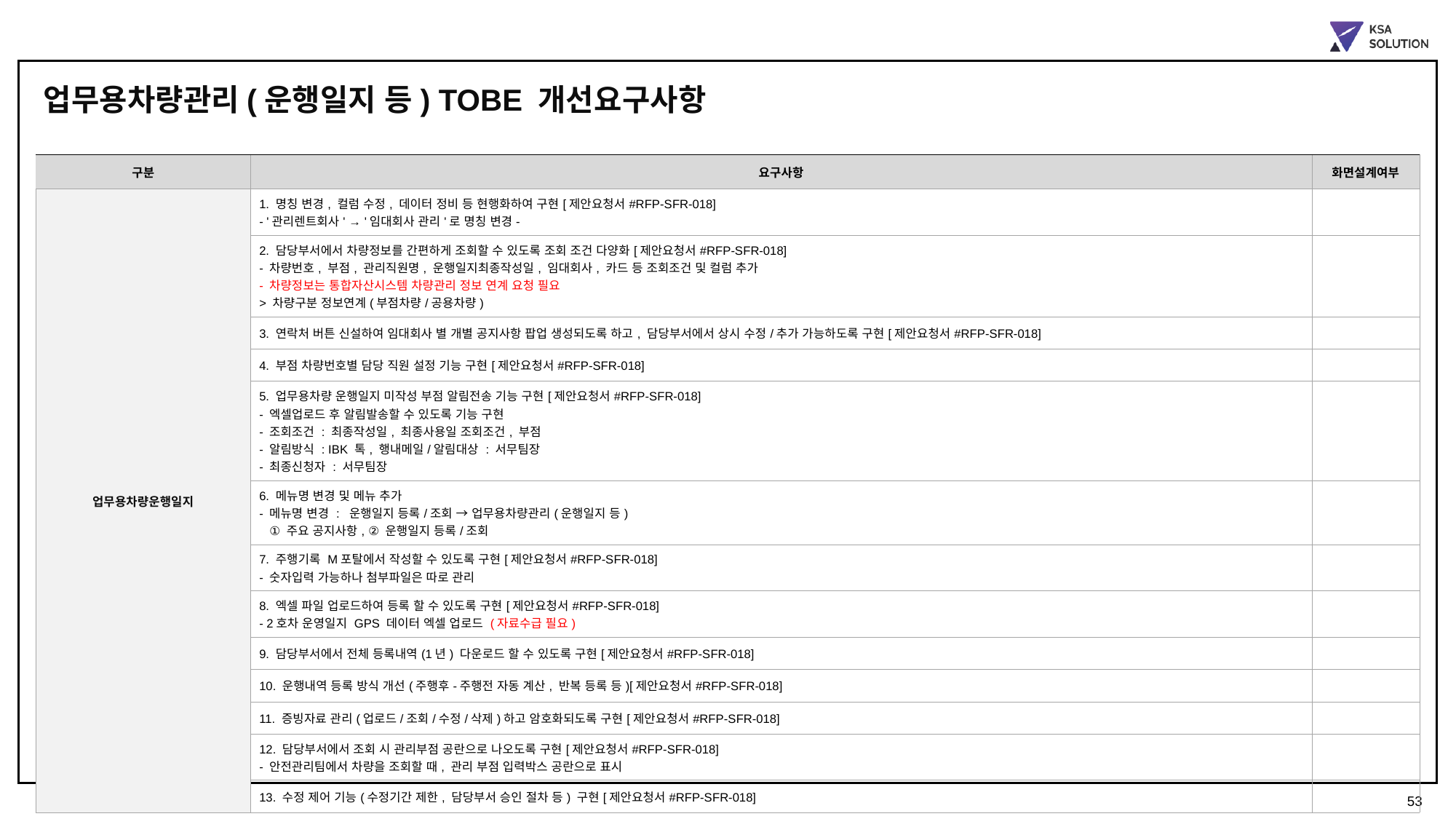

업무용차량관리(운행일지 등) TOBE 개선요구사항
| 구분 | 요구사항 | 화면설계여부 |
| --- | --- | --- |
| 업무용차량운행일지 | 1. 명칭 변경, 컬럼 수정, 데이터 정비 등 현행화하여 구현[제안요청서#RFP-SFR-018] - '관리렌트회사' → '임대회사 관리'로 명칭 변경- |  |
|  | 2. 담당부서에서 차량정보를 간편하게 조회할 수 있도록 조회 조건 다양화[제안요청서#RFP-SFR-018] - 차량번호, 부점, 관리직원명, 운행일지최종작성일, 임대회사, 카드 등 조회조건 및 컬럼 추가 - 차량정보는 통합자산시스템 차량관리 정보 연계 요청 필요 > 차량구분 정보연계(부점차량/공용차량) |  |
| 배차신청 | 3. 연락처 버튼 신설하여 임대회사 별 개별 공지사항 팝업 생성되도록 하고, 담당부서에서 상시 수정/추가 가능하도록 구현[제안요청서#RFP-SFR-018] |  |
|  | 4. 부점 차량번호별 담당 직원 설정 기능 구현[제안요청서#RFP-SFR-018] |  |
| 배차의뢰현황 | 5. 업무용차량 운행일지 미작성 부점 알림전송 기능 구현[제안요청서#RFP-SFR-018] - 엑셀업로드 후 알림발송할 수 있도록 기능 구현 - 조회조건 : 최종작성일, 최종사용일 조회조건, 부점 - 알림방식 : IBK 톡, 행내메일/알림대상 : 서무팀장 - 최종신청자 : 서무팀장 |  |
|  | 6. 메뉴명 변경 및 메뉴 추가 - 메뉴명 변경 : 운행일지 등록/조회 → 업무용차량관리(운행일지 등) ① 주요 공지사항, ② 운행일지 등록/조회 |  |
| 배차의뢰현황 | 7. 주행기록 M포탈에서 작성할 수 있도록 구현[제안요청서#RFP-SFR-018] - 숫자입력 가능하나 첨부파일은 따로 관리 |  |
|  | 8. 엑셀 파일 업로드하여 등록 할 수 있도록 구현[제안요청서#RFP-SFR-018] - 2호차 운영일지 GPS 데이터 엑셀 업로드 (자료수급 필요) |  |
|  | 9. 담당부서에서 전체 등록내역(1년) 다운로드 할 수 있도록 구현[제안요청서#RFP-SFR-018] |  |
|  | 10. 운행내역 등록 방식 개선(주행후-주행전 자동 계산, 반복 등록 등)[제안요청서#RFP-SFR-018] |  |
| 배차의뢰현황(영업점) | 11. 증빙자료 관리(업로드/조회/수정/삭제)하고 암호화되도록 구현[제안요청서#RFP-SFR-018] |  |
|  | 12. 담당부서에서 조회 시 관리부점 공란으로 나오도록 구현[제안요청서#RFP-SFR-018] - 안전관리팀에서 차량을 조회할 때, 관리 부점 입력박스 공란으로 표시 |  |
|  | 13. 수정 제어 기능(수정기간 제한, 담당부서 승인 절차 등) 구현[제안요청서#RFP-SFR-018] |  |